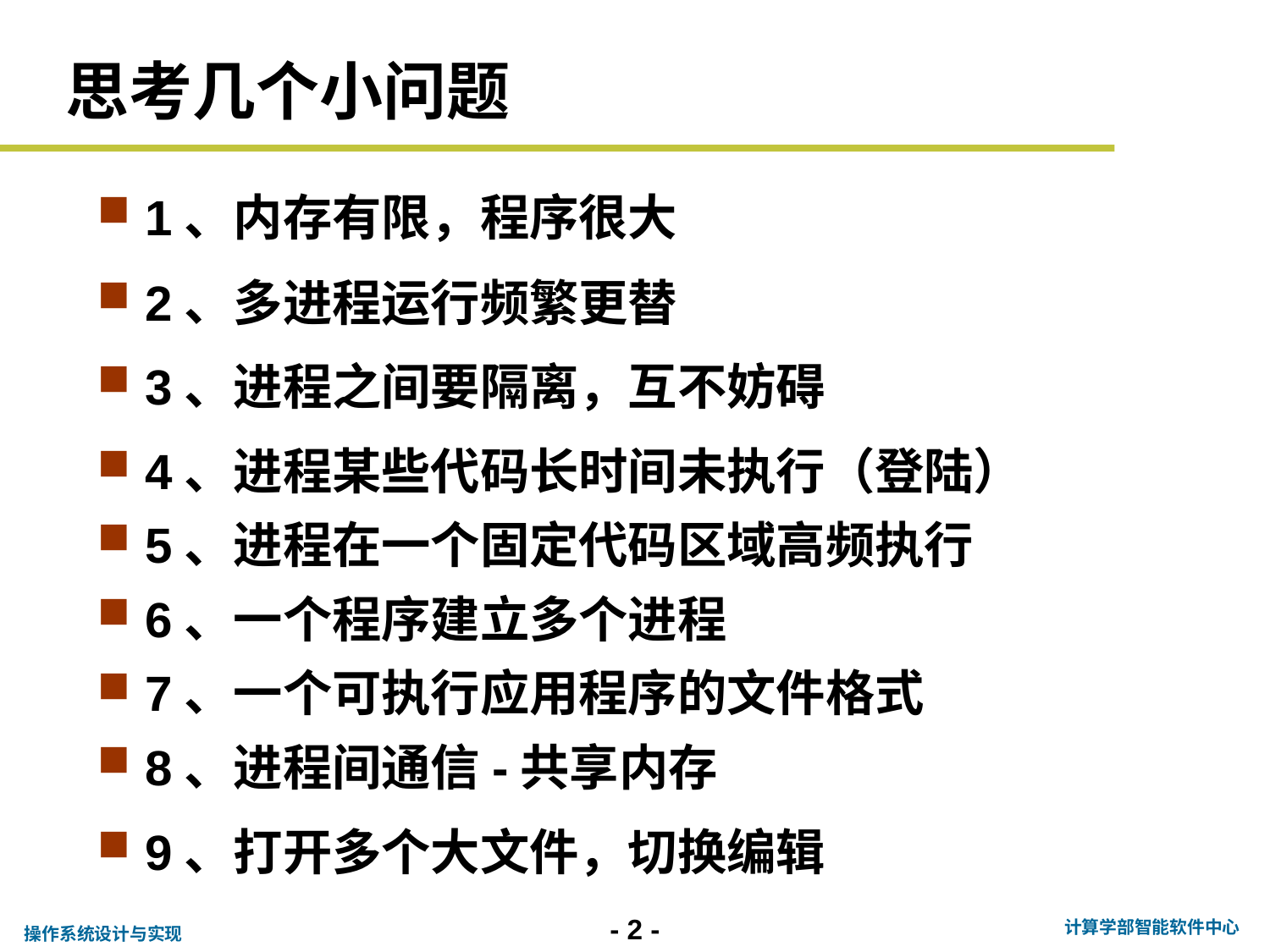

# 思考几个小问题
1、内存有限，程序很大
2、多进程运行频繁更替
3、进程之间要隔离，互不妨碍
4、进程某些代码长时间未执行（登陆）
5、进程在一个固定代码区域高频执行

6、一个程序建立多个进程

7、一个可执行应用程序的文件格式
8、进程间通信-共享内存
9、打开多个大文件，切换编辑